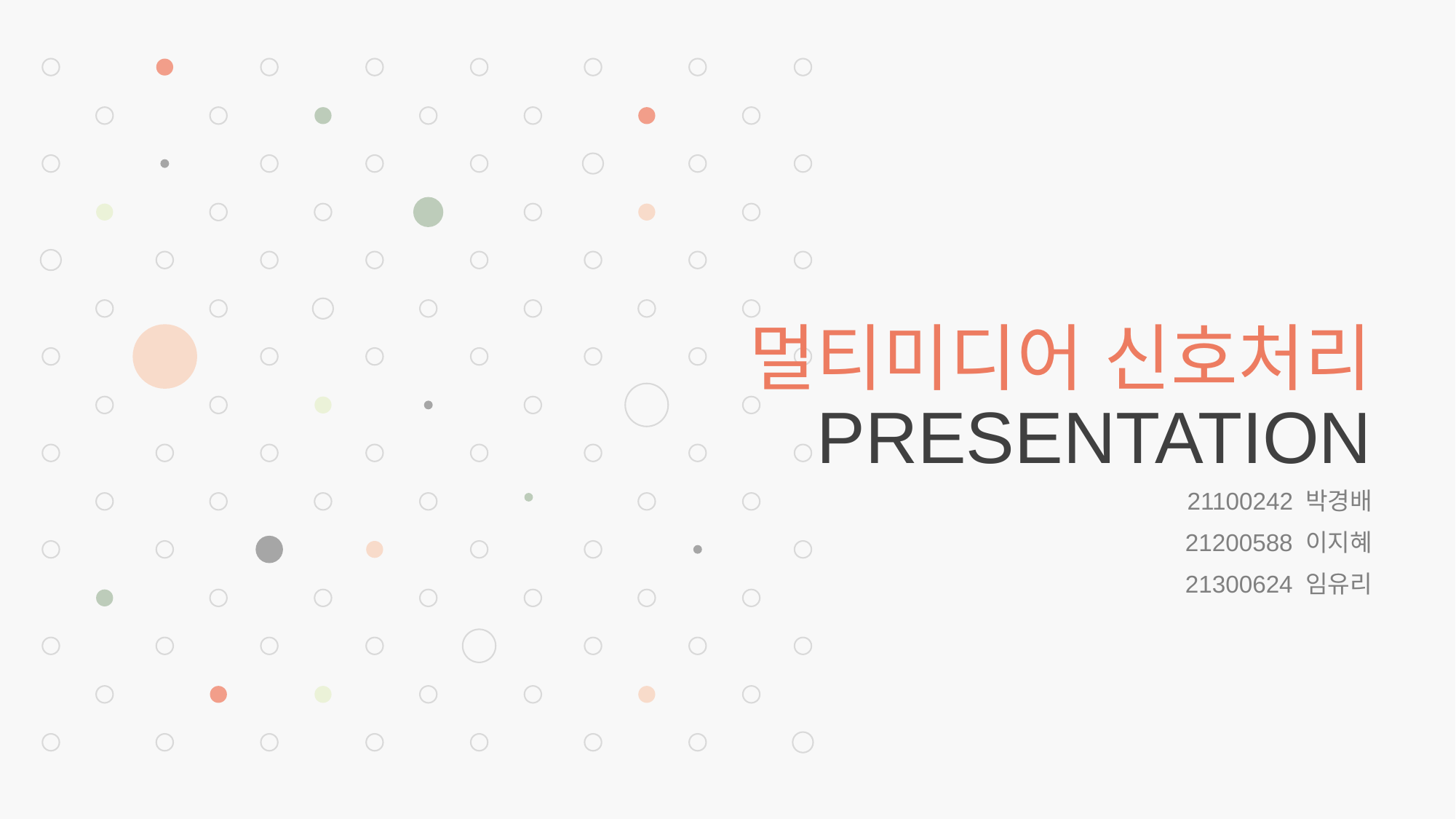

# 멀티미디어 신호처리 PRESENTATION
21100242 박경배
21200588 이지혜
21300624 임유리